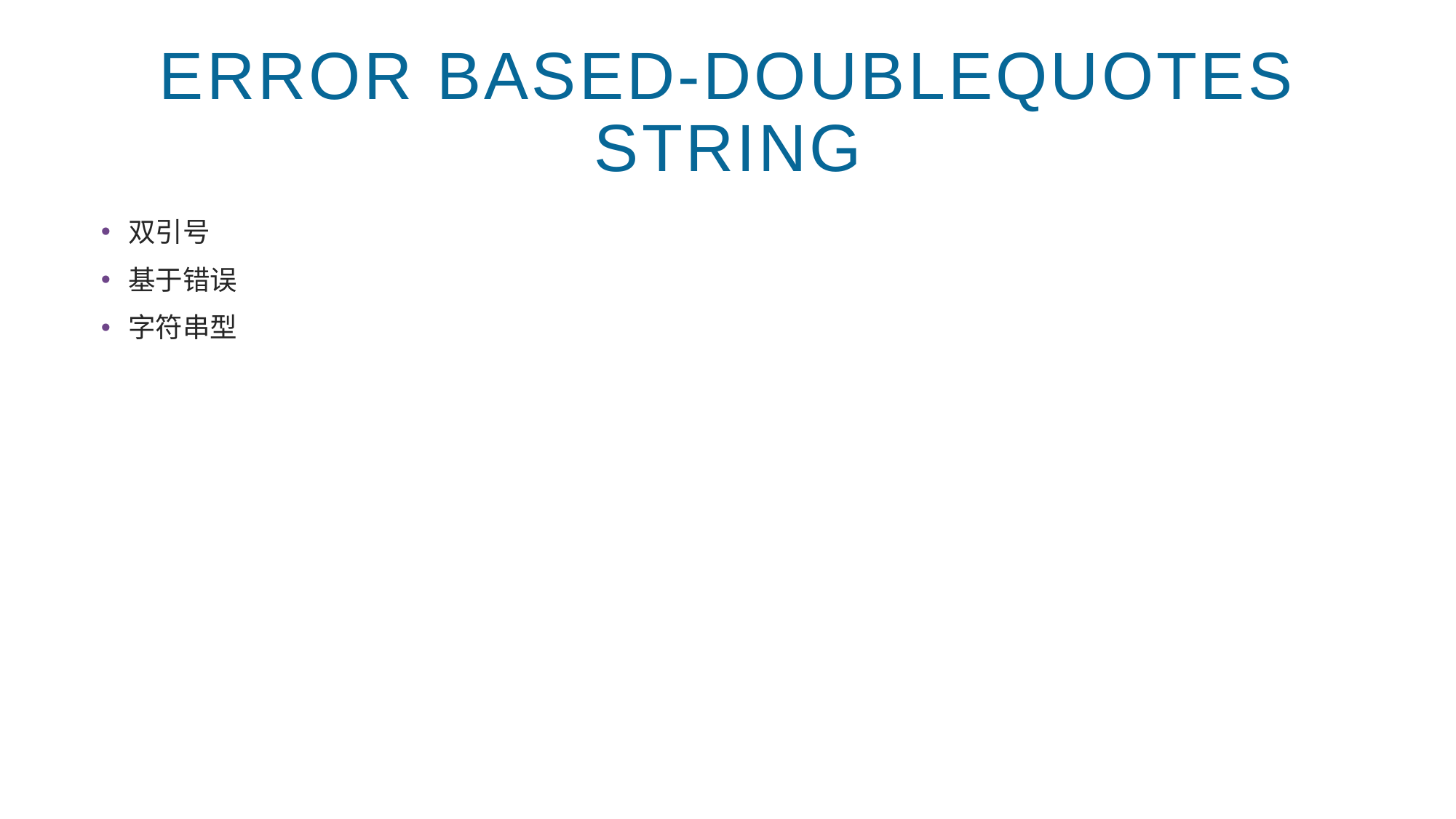

# Error Based-DoubleQuotes String
双引号
基于错误
字符串型